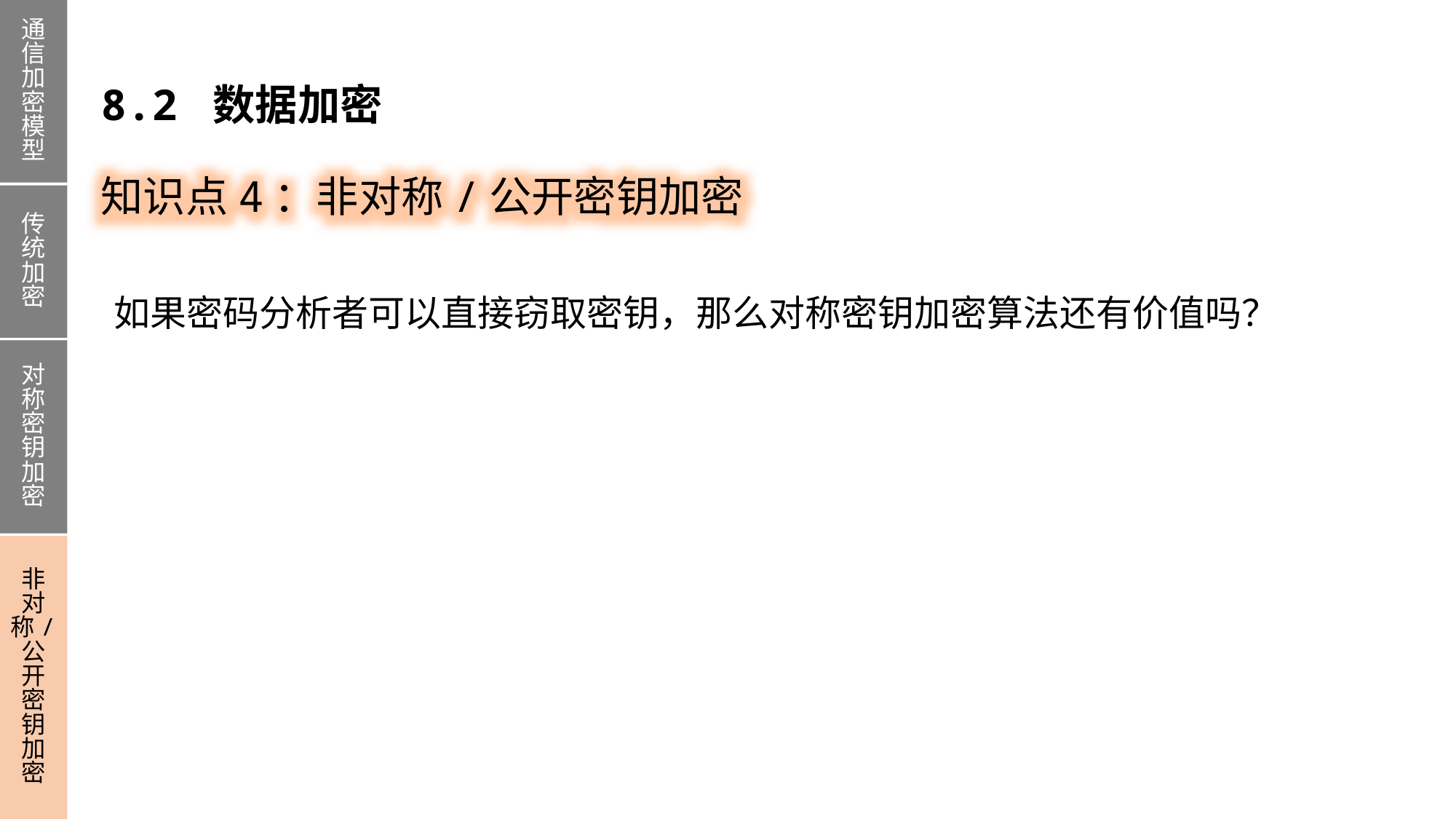

通信加密模型
传统加密
对称密钥加密
非对称/公开密钥加密
8.2 数据加密
知识点4：非对称/公开密钥加密
如果密码分析者可以直接窃取密钥，那么对称密钥加密算法还有价值吗？